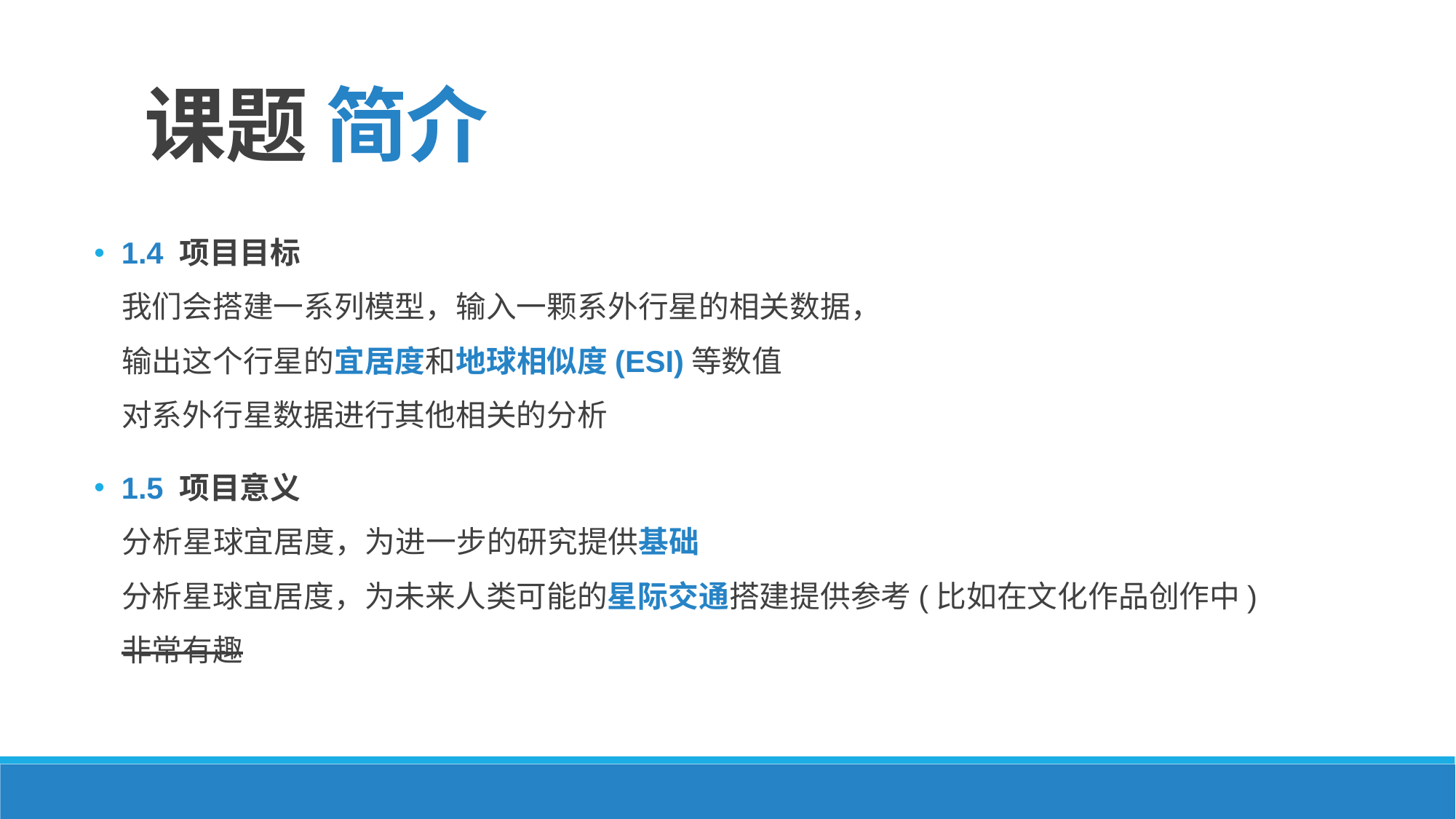

课题 简介
1.4 项目目标
   我们会搭建一系列模型，输入一颗系外行星的相关数据，
   输出这个行星的宜居度和地球相似度(ESI)等数值
   对系外行星数据进行其他相关的分析

1.5 项目意义
   分析星球宜居度，为进一步的研究提供基础
   分析星球宜居度，为未来人类可能的星际交通搭建提供参考(比如在文化作品创作中)
   非常有趣